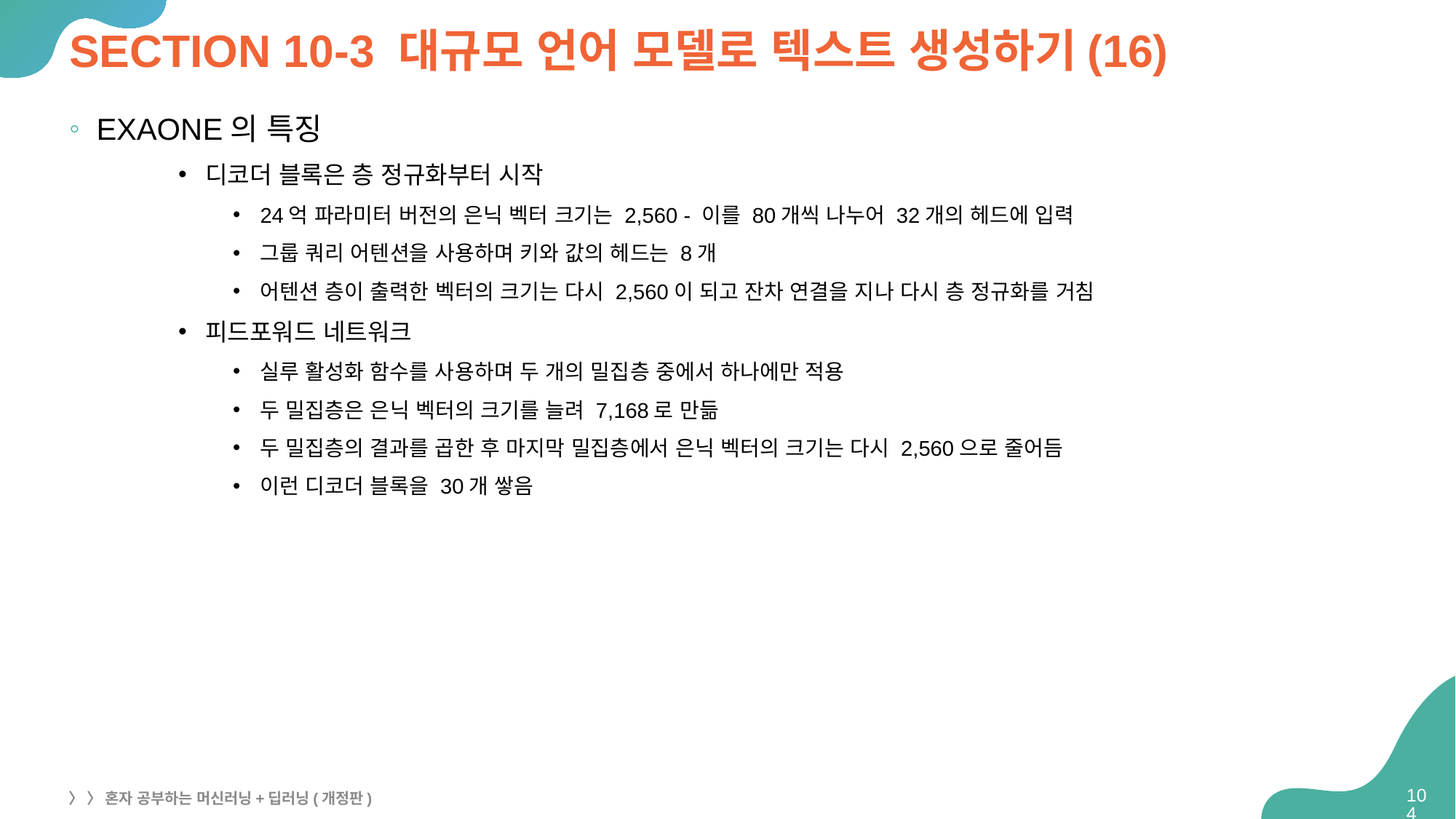

# SECTION 10-3 대규모 언어 모델로 텍스트 생성하기(16)
EXAONE의 특징
디코더 블록은 층 정규화부터 시작
24억 파라미터 버전의 은닉 벡터 크기는 2,560 - 이를 80개씩 나누어 32개의 헤드에 입력
그룹 쿼리 어텐션을 사용하며 키와 값의 헤드는 8개
어텐션 층이 출력한 벡터의 크기는 다시 2,560이 되고 잔차 연결을 지나 다시 층 정규화를 거침
피드포워드 네트워크
실루 활성화 함수를 사용하며 두 개의 밀집층 중에서 하나에만 적용
두 밀집층은 은닉 벡터의 크기를 늘려 7,168로 만듦
두 밀집층의 결과를 곱한 후 마지막 밀집층에서 은닉 벡터의 크기는 다시 2,560으로 줄어듬
이런 디코더 블록을 30개 쌓음
104
〉 〉 혼자 공부하는 머신러닝+딥러닝(개정판)